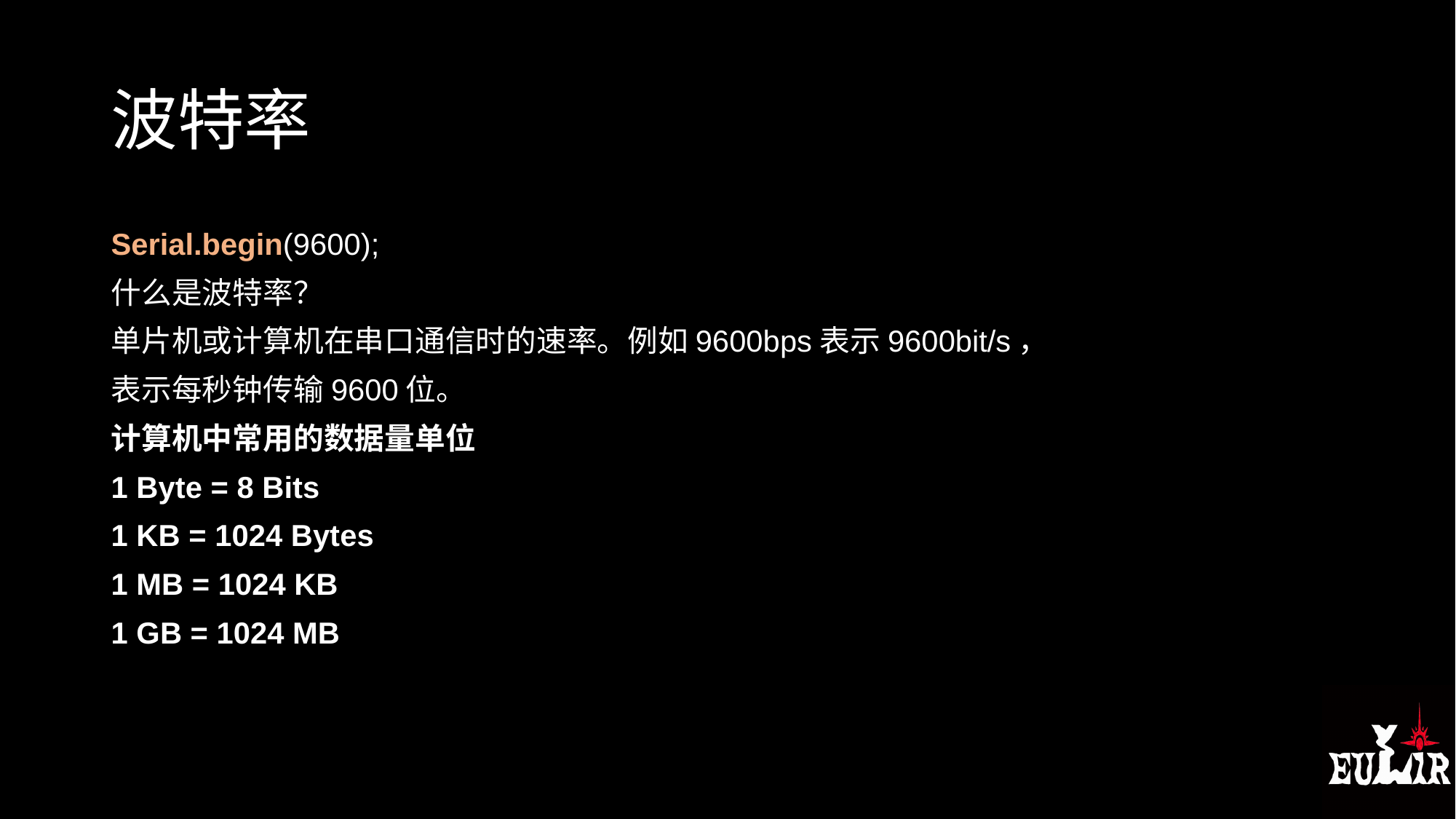

# 波特率
Serial.begin(9600);
什么是波特率？
单片机或计算机在串口通信时的速率。例如9600bps表示9600bit/s，
表示每秒钟传输9600位。
计算机中常用的数据量单位
1 Byte = 8 Bits
1 KB = 1024 Bytes
1 MB = 1024 KB
1 GB = 1024 MB